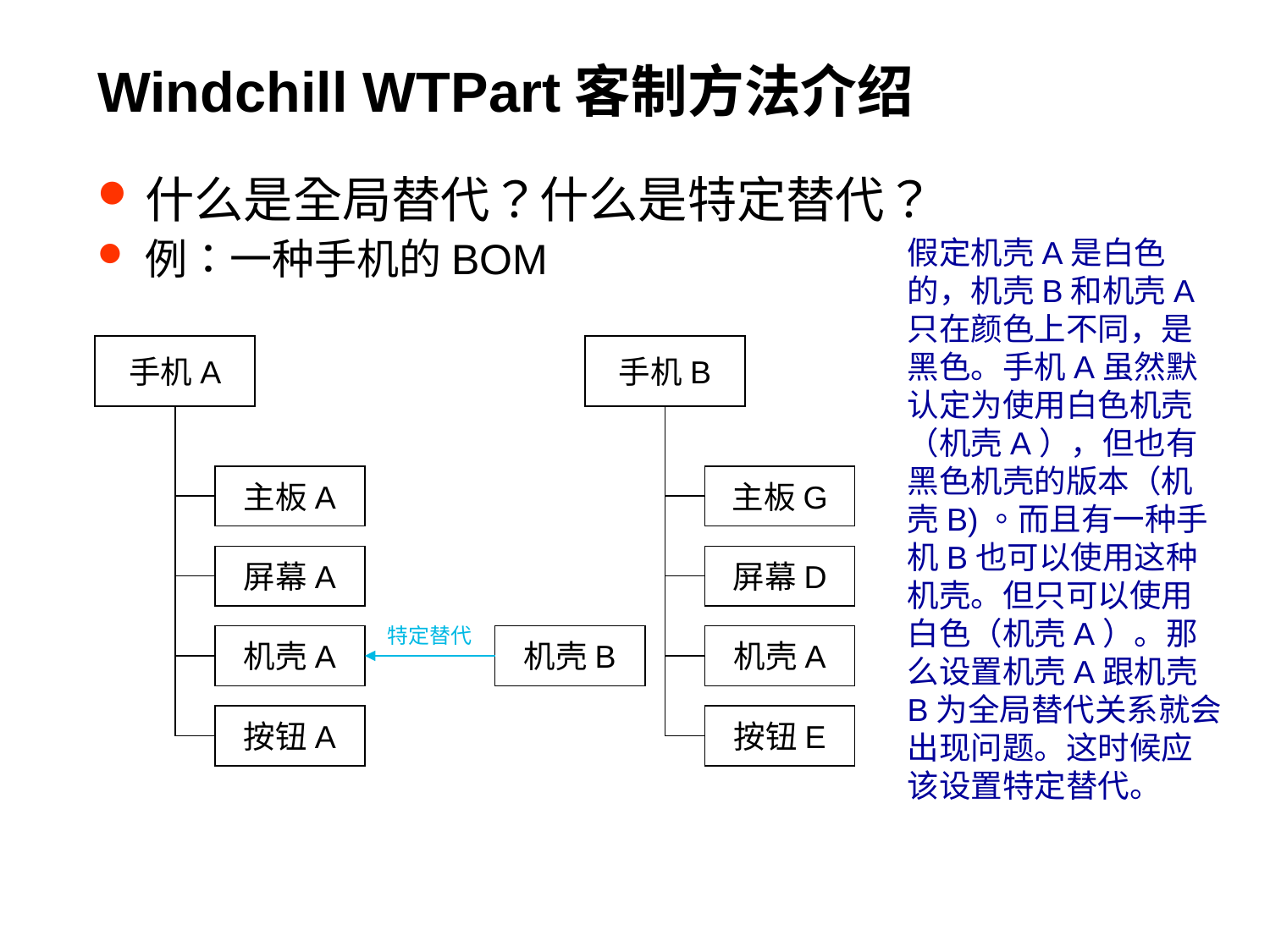

# Windchill WTPart客制方法介绍
什么是全局替代？什么是特定替代？

例：一种手机的BOM
假定机壳A是白色的，机壳B和机壳A只在颜色上不同，是黑色。手机A虽然默认定为使用白色机壳（机壳A），但也有黑色机壳的版本（机壳B)。而且有一种手机B也可以使用这种机壳。但只可以使用白色（机壳A）。那么设置机壳A跟机壳B为全局替代关系就会出现问题。这时候应该设置特定替代。
手机A
主板A
屏幕A
机壳A
按钮A
手机B
主板G
屏幕D
机壳A
按钮E
特定替代
机壳B